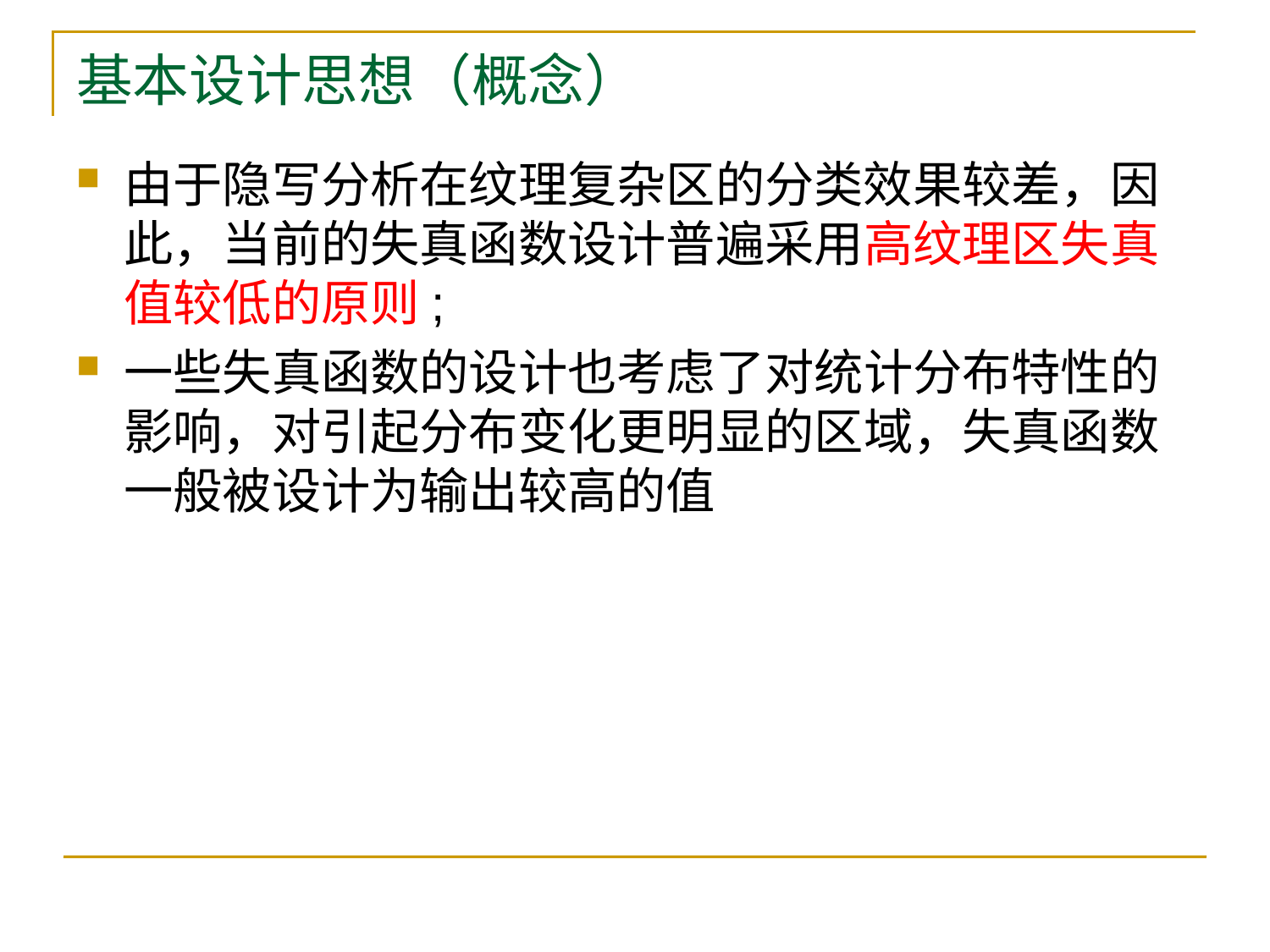

# 基本设计思想（概念）
由于隐写分析在纹理复杂区的分类效果较差，因此，当前的失真函数设计普遍采用高纹理区失真值较低的原则;
一些失真函数的设计也考虑了对统计分布特性的影响，对引起分布变化更明显的区域，失真函数一般被设计为输出较高的值